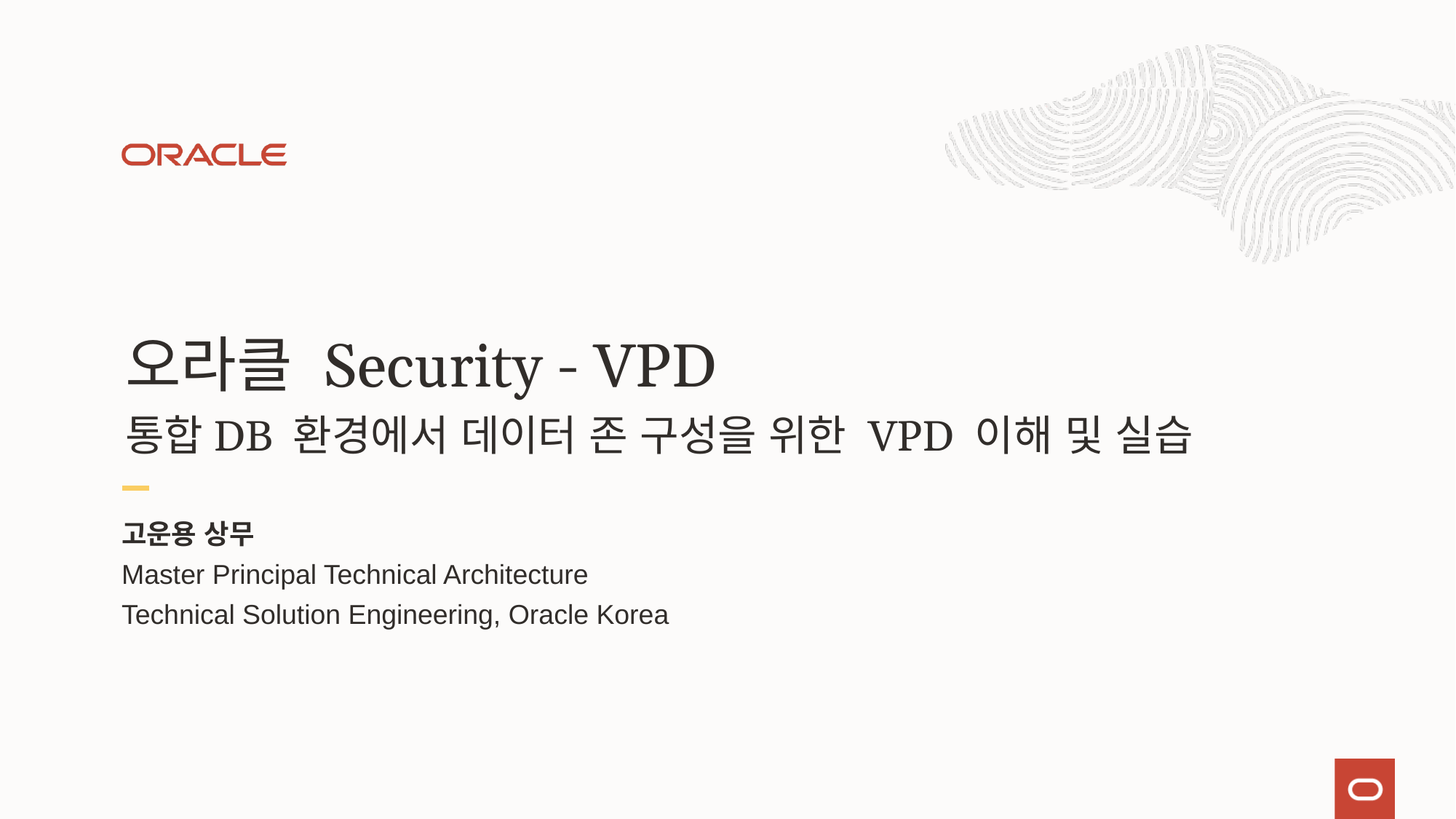

오라클 Security - VPD
통합DB 환경에서 데이터 존 구성을 위한 VPD 이해 및 실습
고운용 상무
Master Principal Technical Architecture
Technical Solution Engineering, Oracle Korea